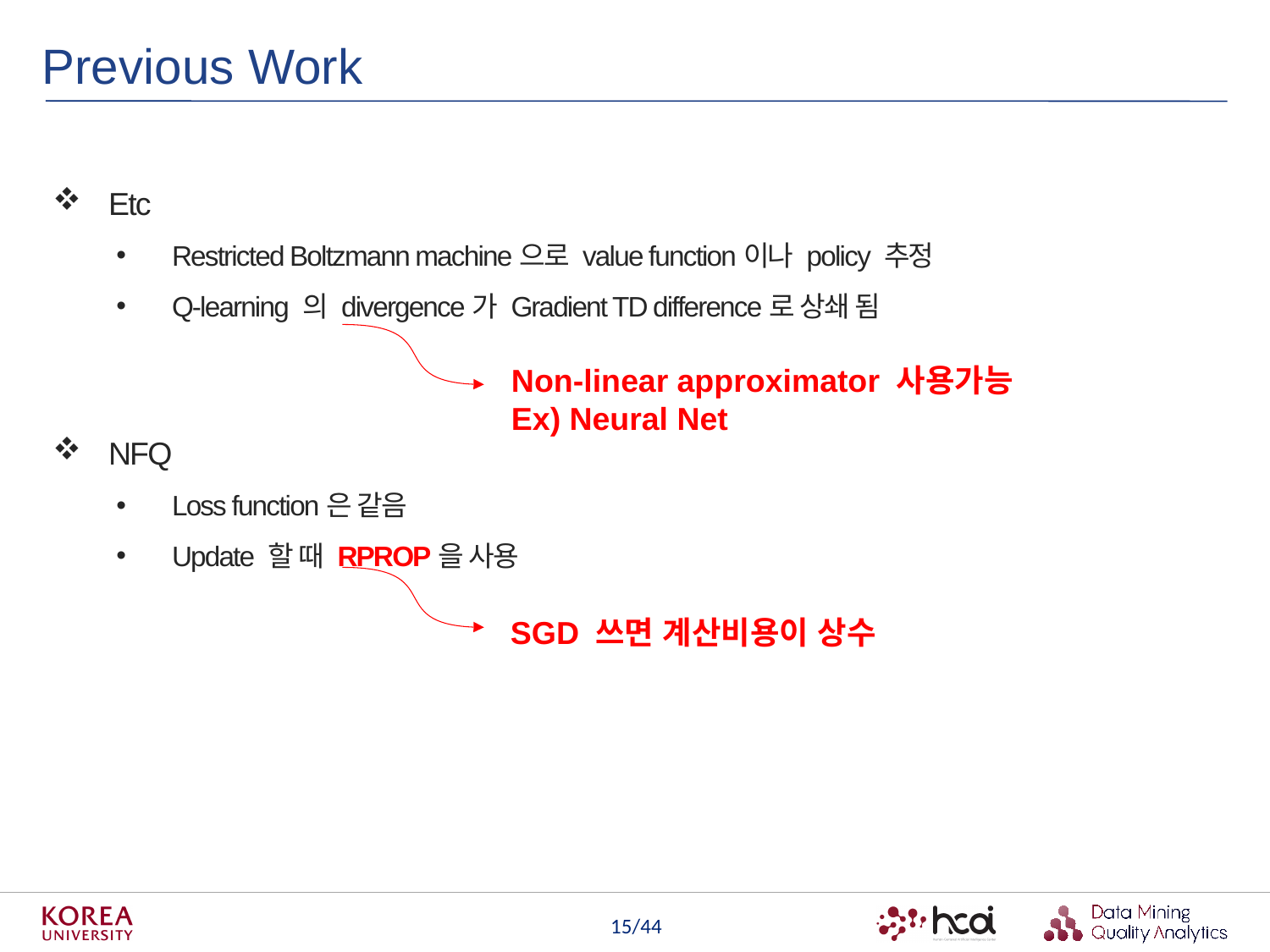

Previous Work
Etc
Restricted Boltzmann machine으로 value function이나 policy 추정
Q-learning 의 divergence가 Gradient TD difference로 상쇄 됨
Non-linear approximator 사용가능
Ex) Neural Net
NFQ
Loss function은 같음
Update 할 때 RPROP을 사용
SGD 쓰면 계산비용이 상수